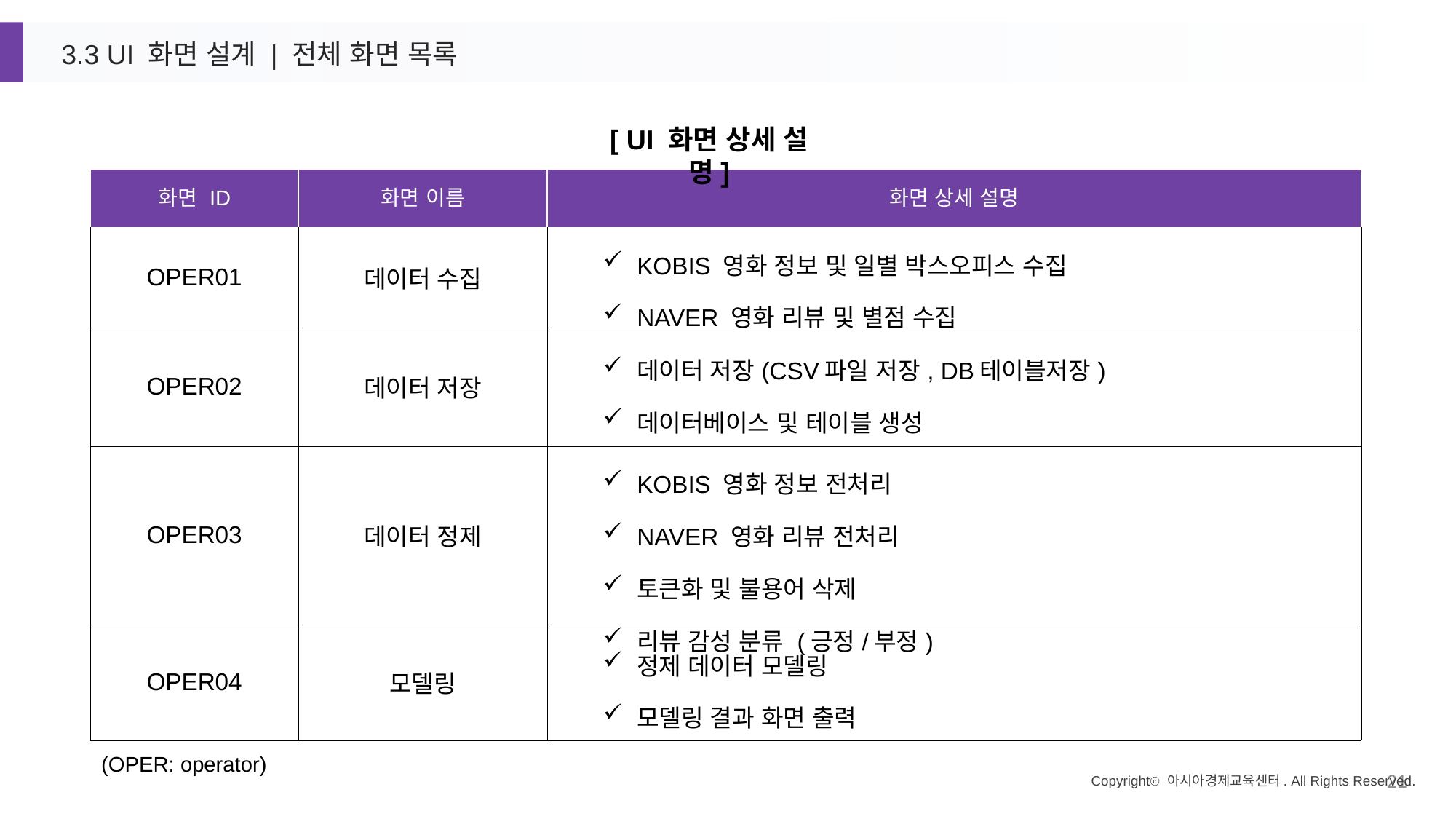

3.3 UI 화면 설계 | 전체 화면 목록
[ UI 화면 상세 설명]
| 화면 ID | 화면 이름 | 화면 상세 설명 |
| --- | --- | --- |
| OPER01 | 데이터 수집 | KOBIS 영화 정보 및 일별 박스오피스 수집 NAVER 영화 리뷰 및 별점 수집 |
| OPER02 | 데이터 저장 | 데이터 저장(CSV파일 저장, DB테이블저장) 데이터베이스 및 테이블 생성 |
| OPER03 | 데이터 정제 | KOBIS 영화 정보 전처리 NAVER 영화 리뷰 전처리 토큰화 및 불용어 삭제 리뷰 감성 분류 (긍정/부정) |
| OPER04 | 모델링 | 정제 데이터 모델링 모델링 결과 화면 출력 |
(OPER: operator)
Copyrightⓒ 아시아경제교육센터. All Rights Reserved.